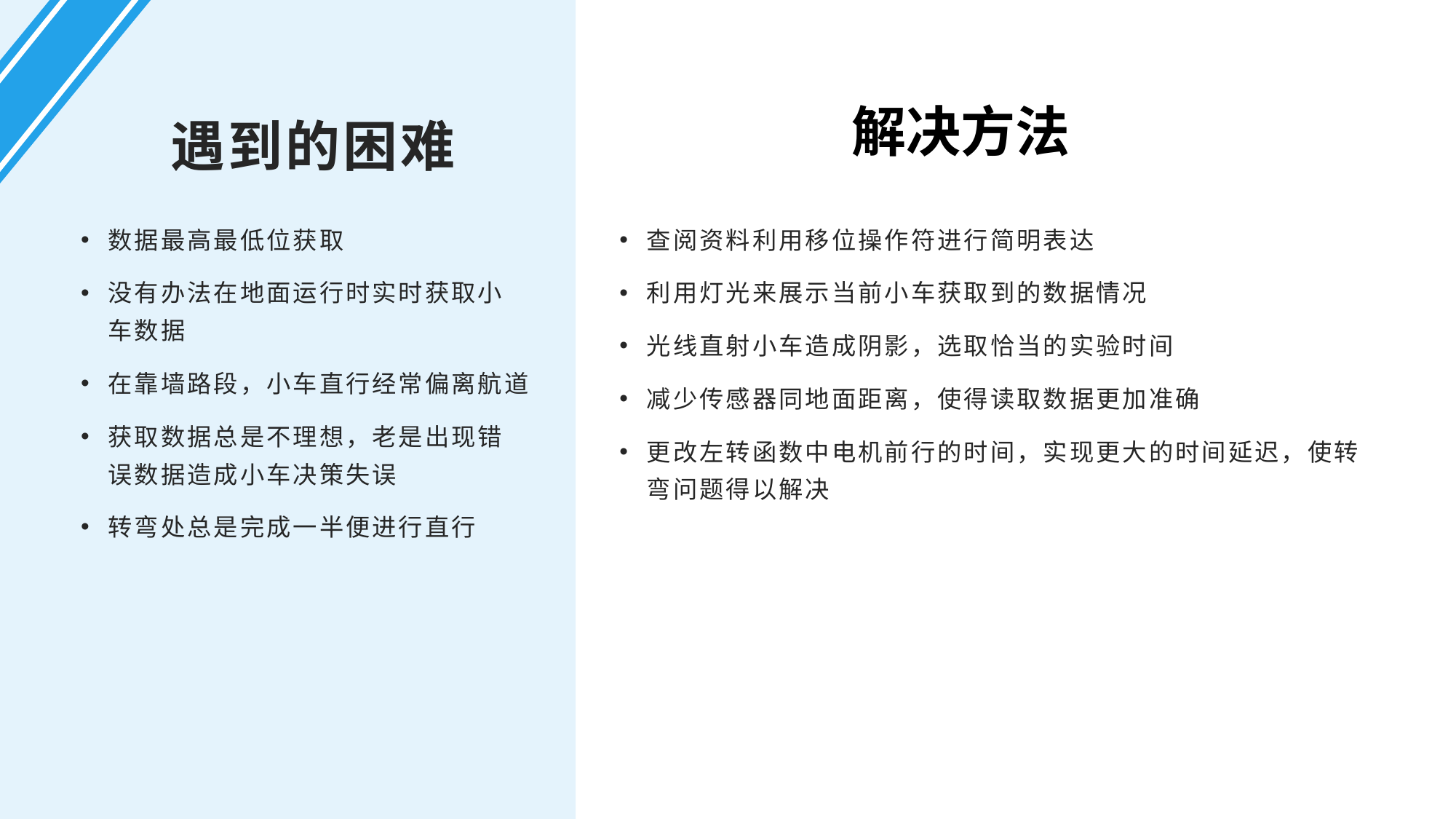

解决方法
# 遇到的困难
数据最高最低位获取
没有办法在地面运行时实时获取小车数据
在靠墙路段，小车直行经常偏离航道
获取数据总是不理想，老是出现错误数据造成小车决策失误
转弯处总是完成一半便进行直行

查阅资料利用移位操作符进行简明表达
利用灯光来展示当前小车获取到的数据情况
光线直射小车造成阴影，选取恰当的实验时间
减少传感器同地面距离，使得读取数据更加准确
更改左转函数中电机前行的时间，实现更大的时间延迟，使转弯问题得以解决